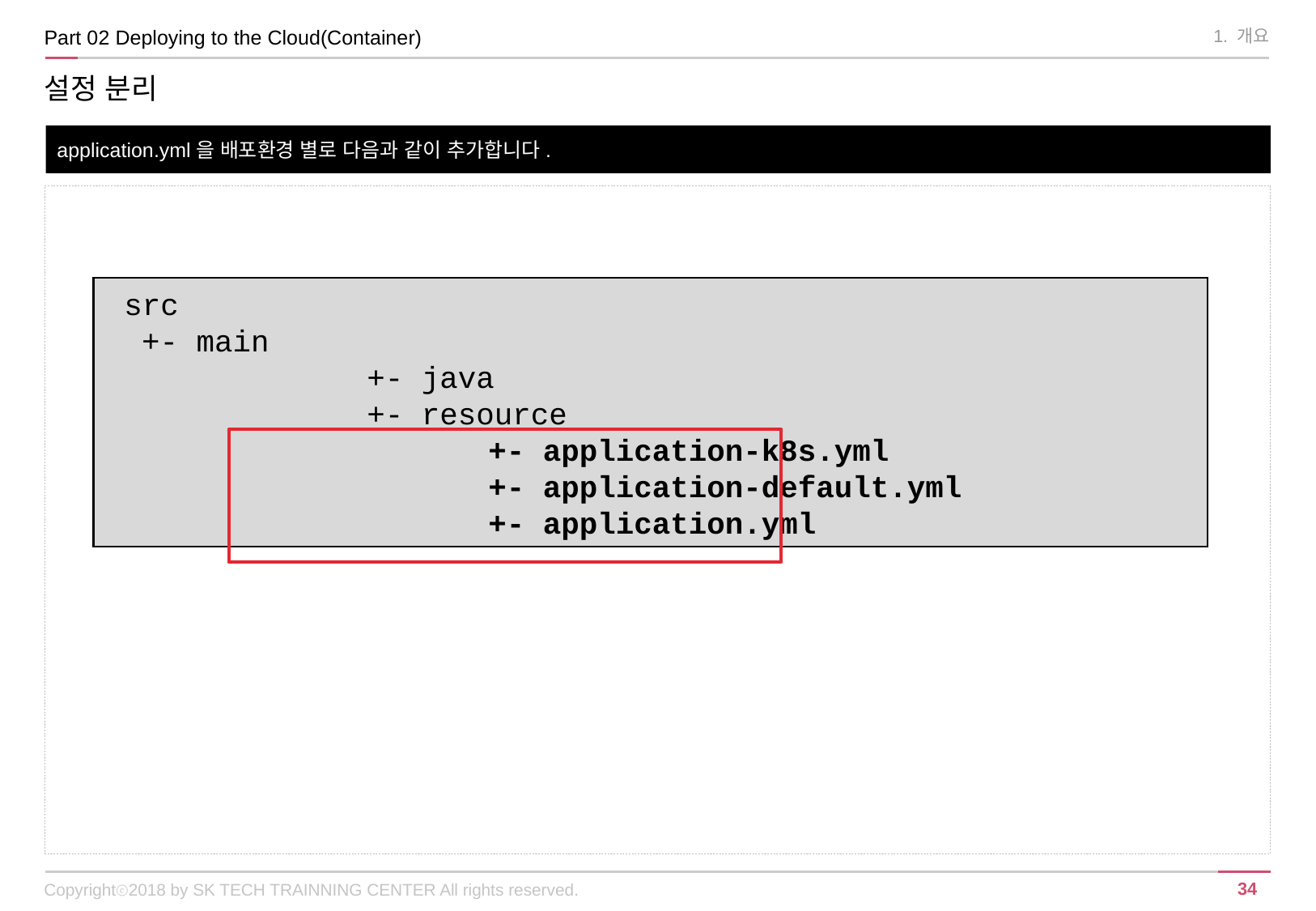

Part 02 Deploying to the Cloud(Container)
1. 개요
설정 분리
application.yml을 배포환경 별로 다음과 같이 추가합니다.
src
+- main
		+- java
		+- resource
			+- application-k8s.yml
			+- application-default.yml
			+- application.yml

Copyrightⓒ2018 by SK TECH TRAINNING CENTER All rights reserved.